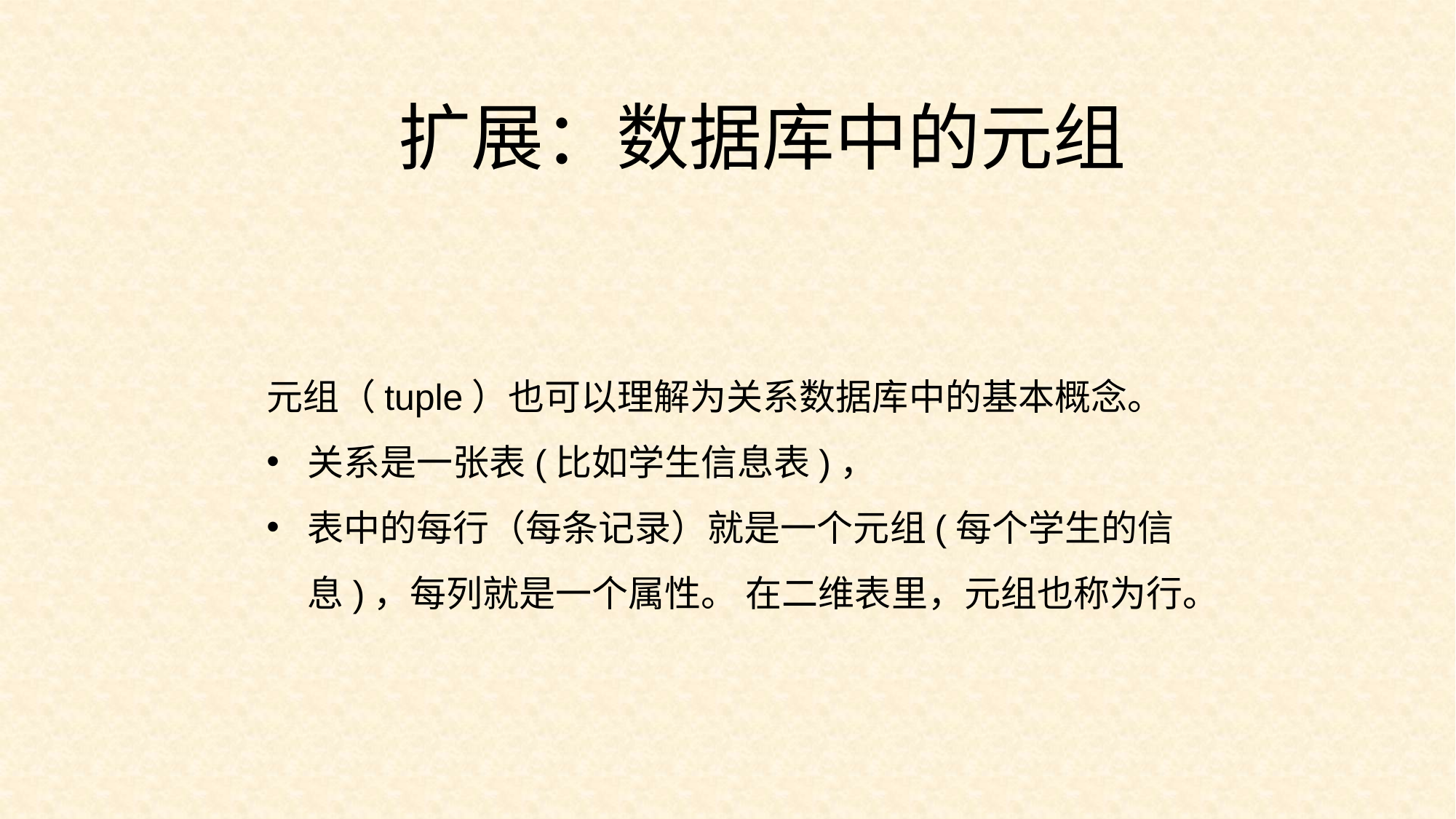

扩展：数据库中的元组
元组（tuple）也可以理解为关系数据库中的基本概念。
关系是一张表(比如学生信息表)，
表中的每行（每条记录）就是一个元组(每个学生的信息)，每列就是一个属性。 在二维表里，元组也称为行。